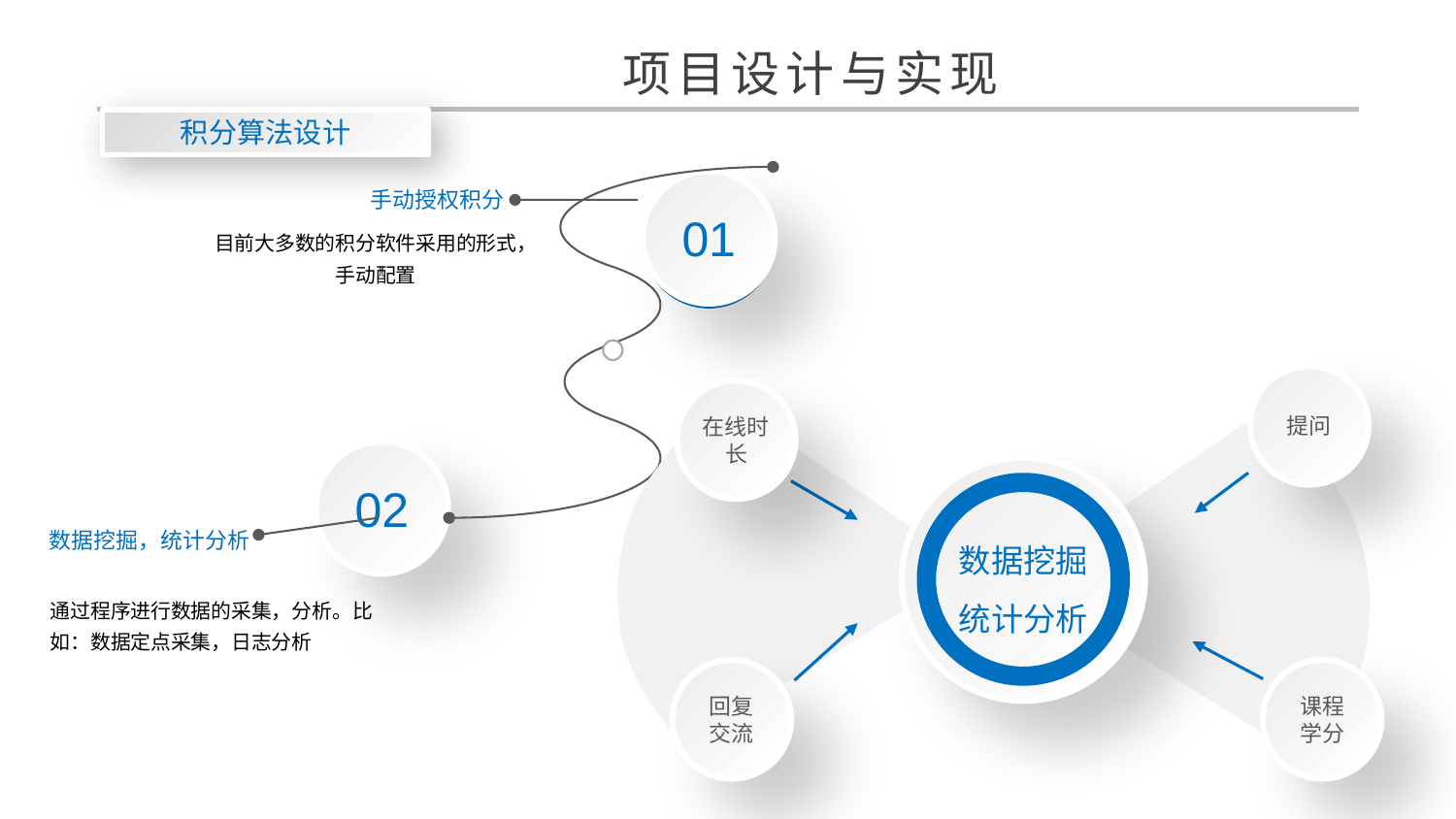

项目设计与实现
积分算法设计

01
手动授权积分

目前大多数的积分软件采用的形式，手动配置

提问
在线时长

02
数据挖掘
统计分析

数据挖掘，统计分析

通过程序进行数据的采集，分析。比如：数据定点采集，日志分析
回复
交流
课程
学分